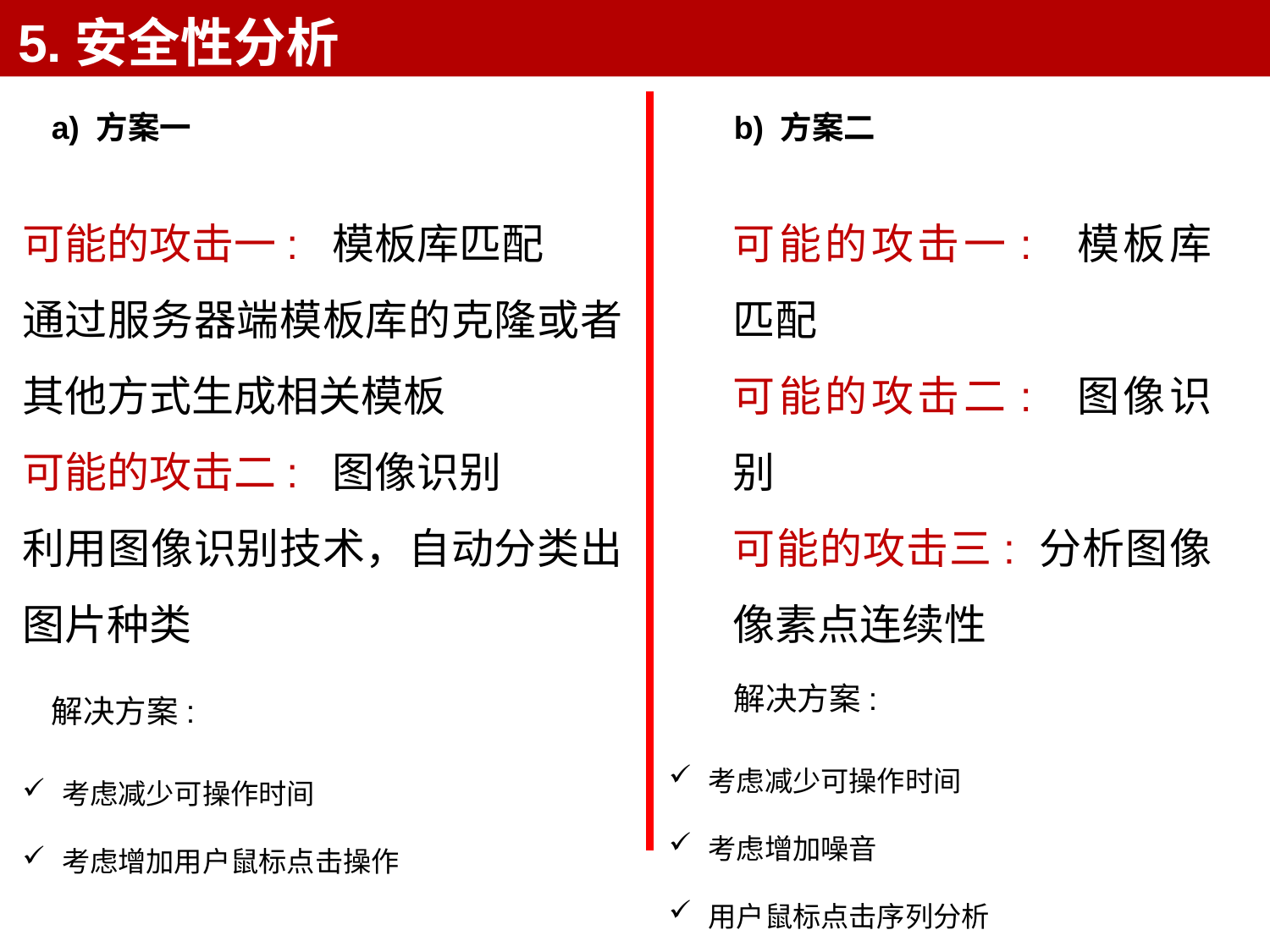

5.安全性分析
a) 方案一
b) 方案二

可能的攻击一:  模板库匹配
可能的攻击二:  图像识别
可能的攻击三: 分析图像像素点连续性
可能的攻击一:  模板库匹配
通过服务器端模板库的克隆或者其他方式生成相关模板
可能的攻击二:  图像识别
利用图像识别技术，自动分类出图片种类
解决方案:
解决方案:
考虑减少可操作时间
考虑增加噪音
用户鼠标点击序列分析
考虑减少可操作时间
考虑增加用户鼠标点击操作